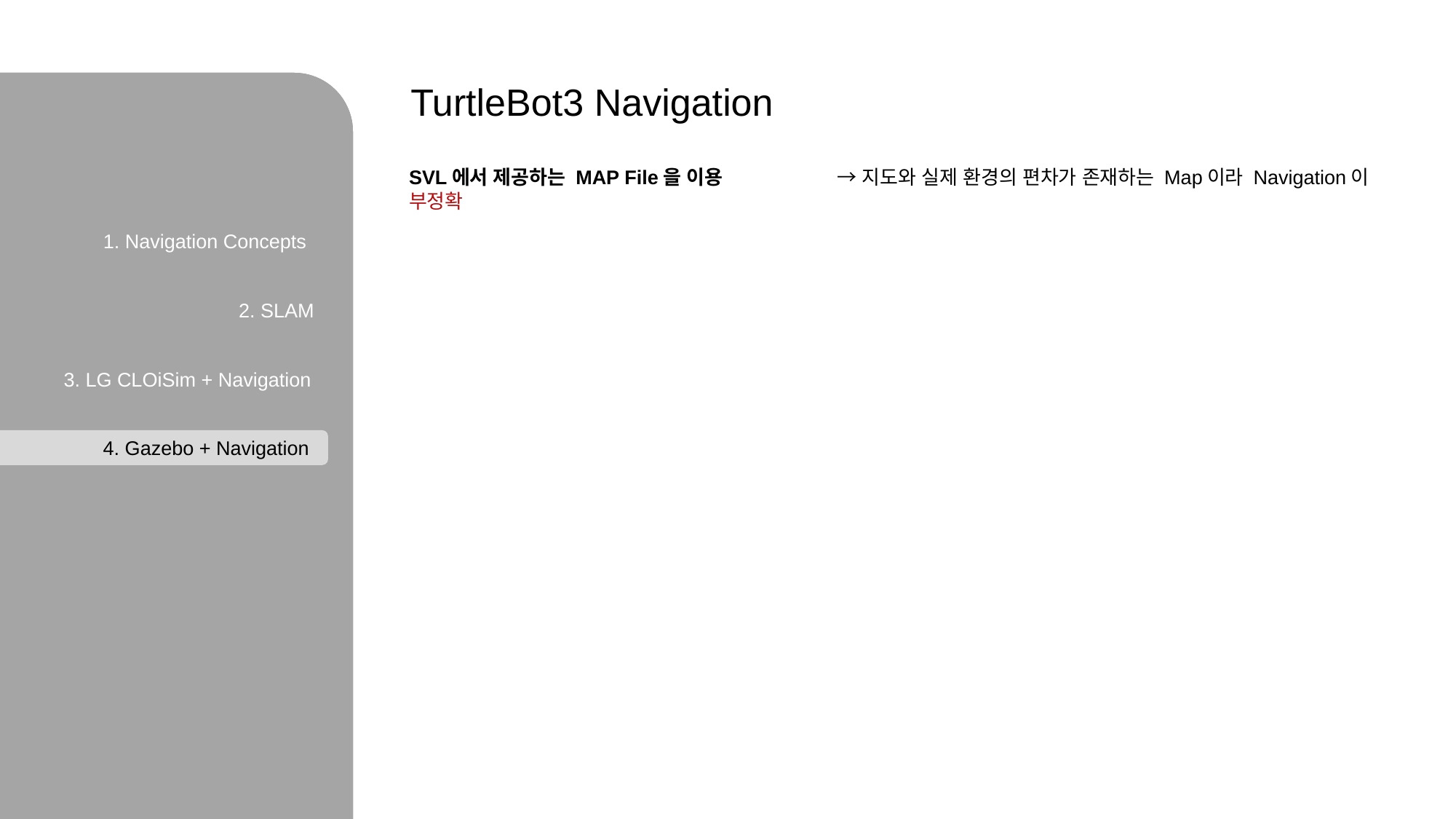

1. Navigation Concepts
2. SLAM
3. LG CLOiSim + Navigation

4. Gazebo + Navigation
1. Introduction
2. Features of Simulator
3. Comparison of Simulator
4. Research Tasks
TurtleBot3 Navigation
SVL에서 제공하는 MAP File을 이용                     → 지도와 실제 환경의 편차가 존재하는 Map이라 Navigation이 부정확
1. Introduction
2. Features of Simulator
3. Comparison of Simulator
4. Research Tasks